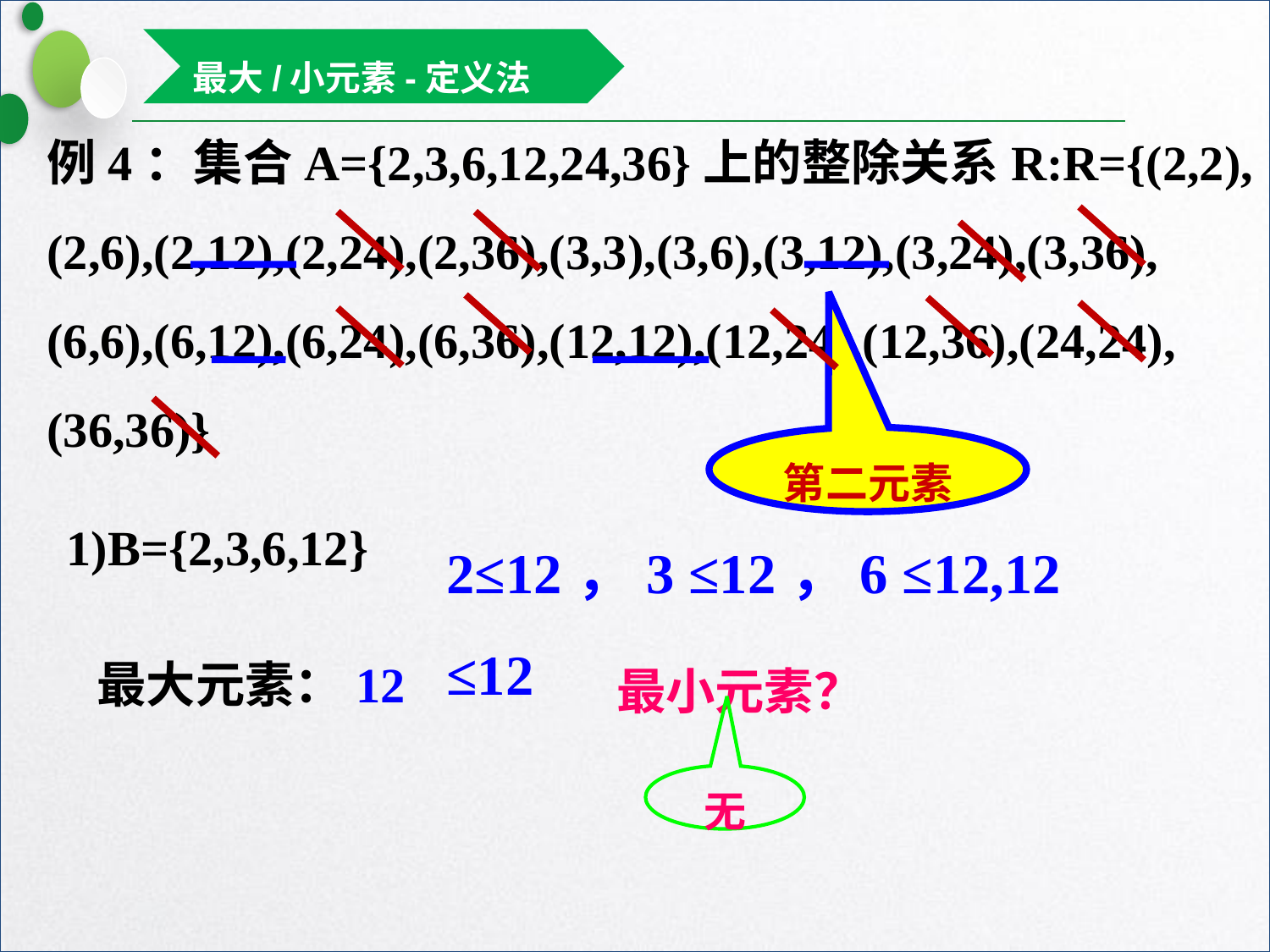

最大/小元素-定义法
例4：集合A={2,3,6,12,24,36}上的整除关系R:R={(2,2),
(2,6),(2,12),(2,24),(2,36),(3,3),(3,6),(3,12),(3,24),(3,36),
(6,6),(6,12),(6,24),(6,36),(12,12),(12,24),(12,36),(24,24),
(36,36)}

第二元素
1)B={2,3,6,12}
2≤12，3 ≤12，6 ≤12,12 ≤12
最大元素：12
最小元素？
无